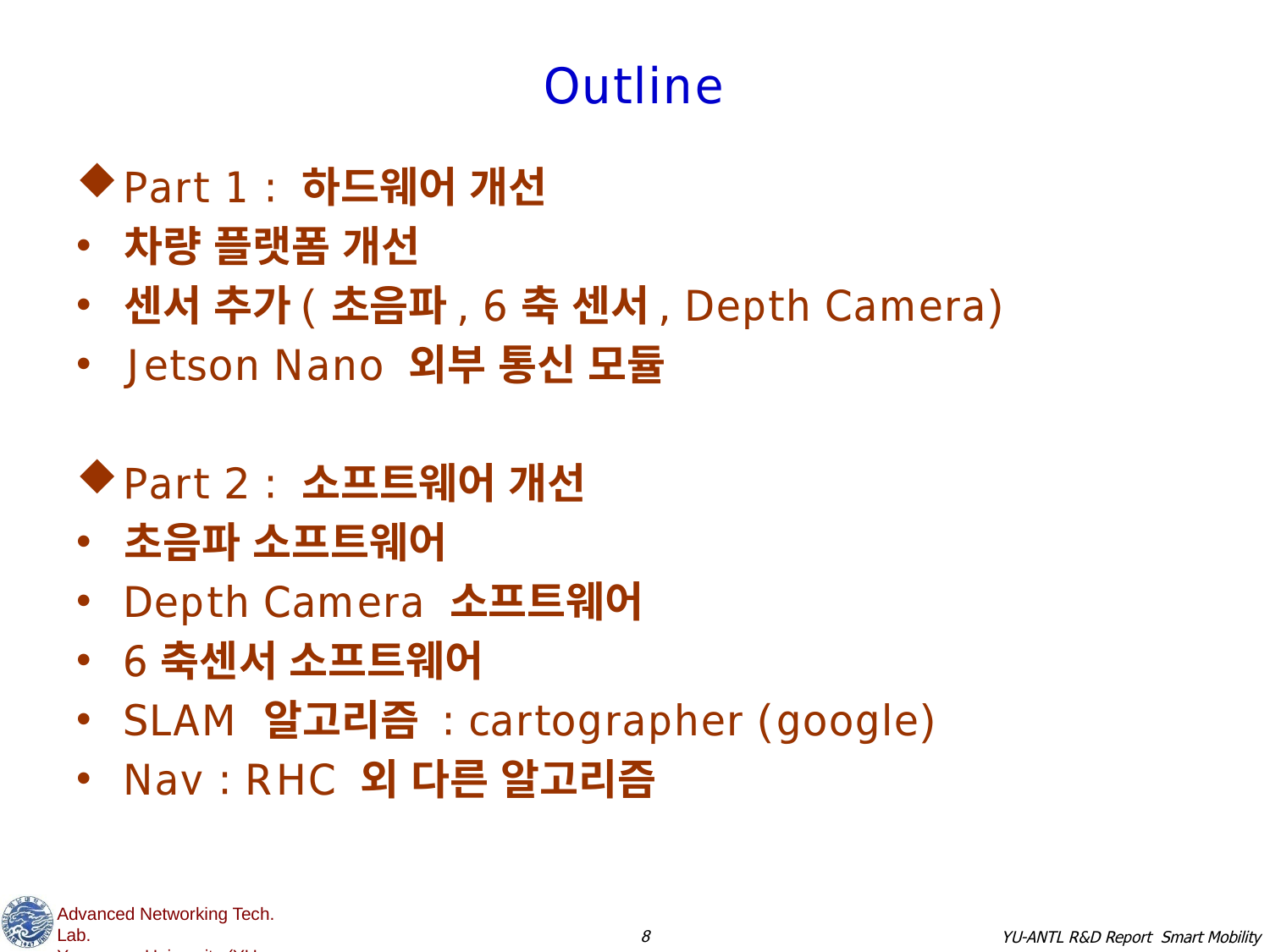

# Outline
Part 1 : 하드웨어 개선
차량 플랫폼 개선
센서 추가(초음파, 6축 센서, Depth Camera)
Jetson Nano 외부 통신 모듈

Part 2 : 소프트웨어 개선
초음파 소프트웨어
Depth Camera 소프트웨어
6축센서 소프트웨어
SLAM 알고리즘 : cartographer (google)
Nav : RHC 외 다른 알고리즘